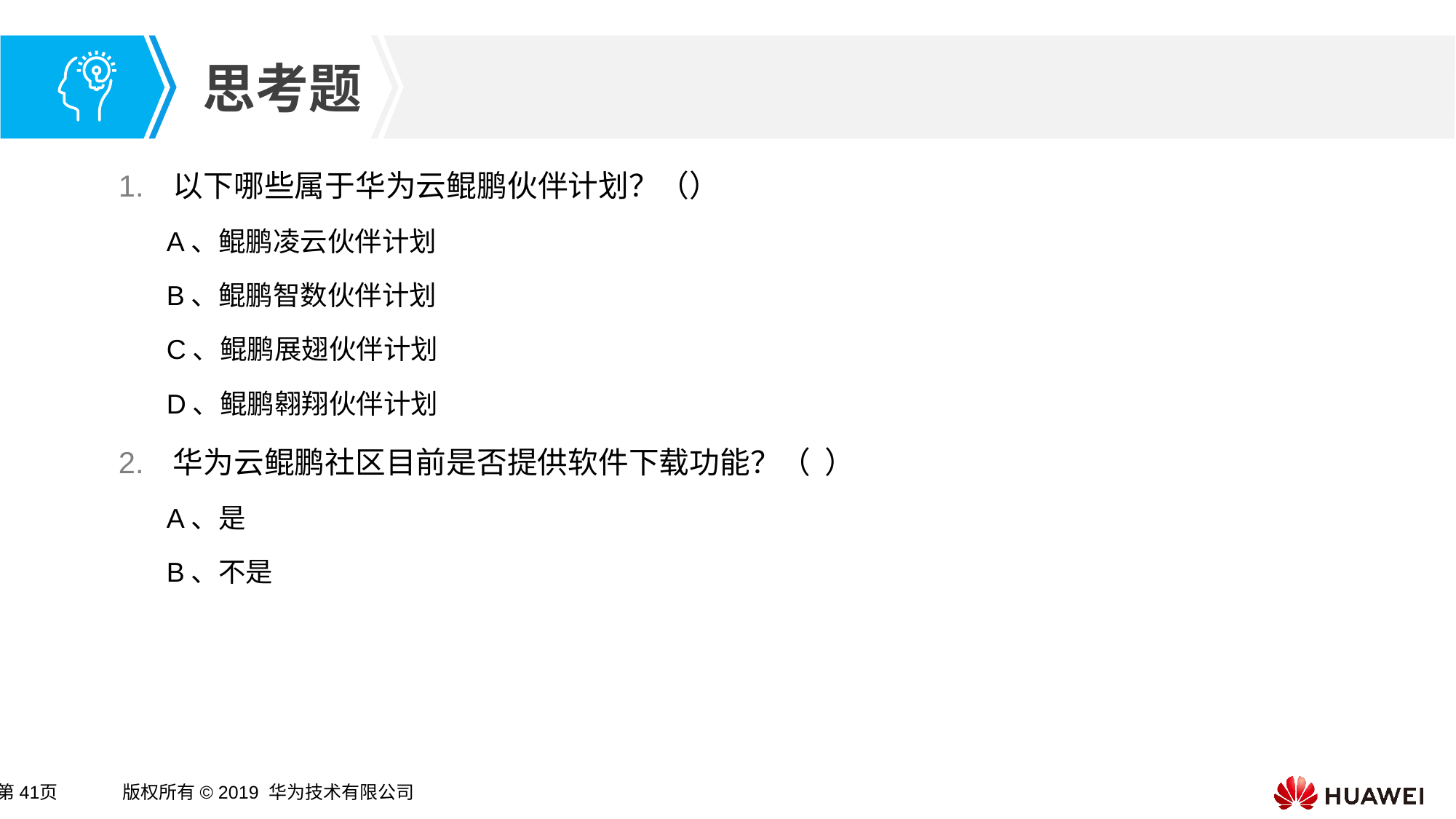

以下哪些属于华为云鲲鹏伙伴计划？（）
A、鲲鹏凌云伙伴计划
B、鲲鹏智数伙伴计划
C、鲲鹏展翅伙伴计划
D、鲲鹏翱翔伙伴计划
华为云鲲鹏社区目前是否提供软件下载功能？（  ）
A、是
B、不是